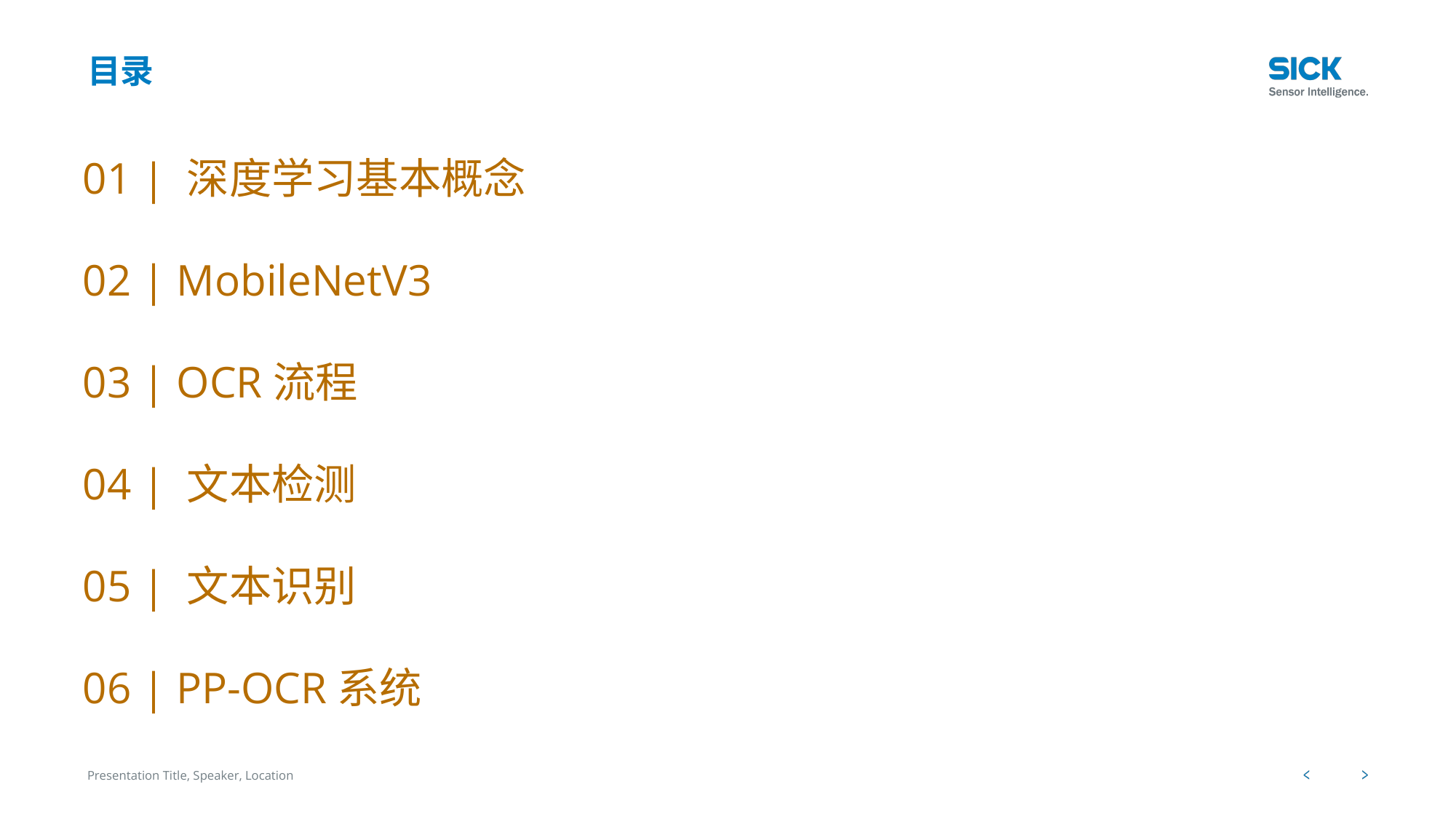

# 目录
01 | 深度学习基本概念

02 | MobileNetV3

03 | OCR流程

04 | 文本检测

05 | 文本识别

06 | PP-OCR系统

Presentation Title, Speaker, Location
2